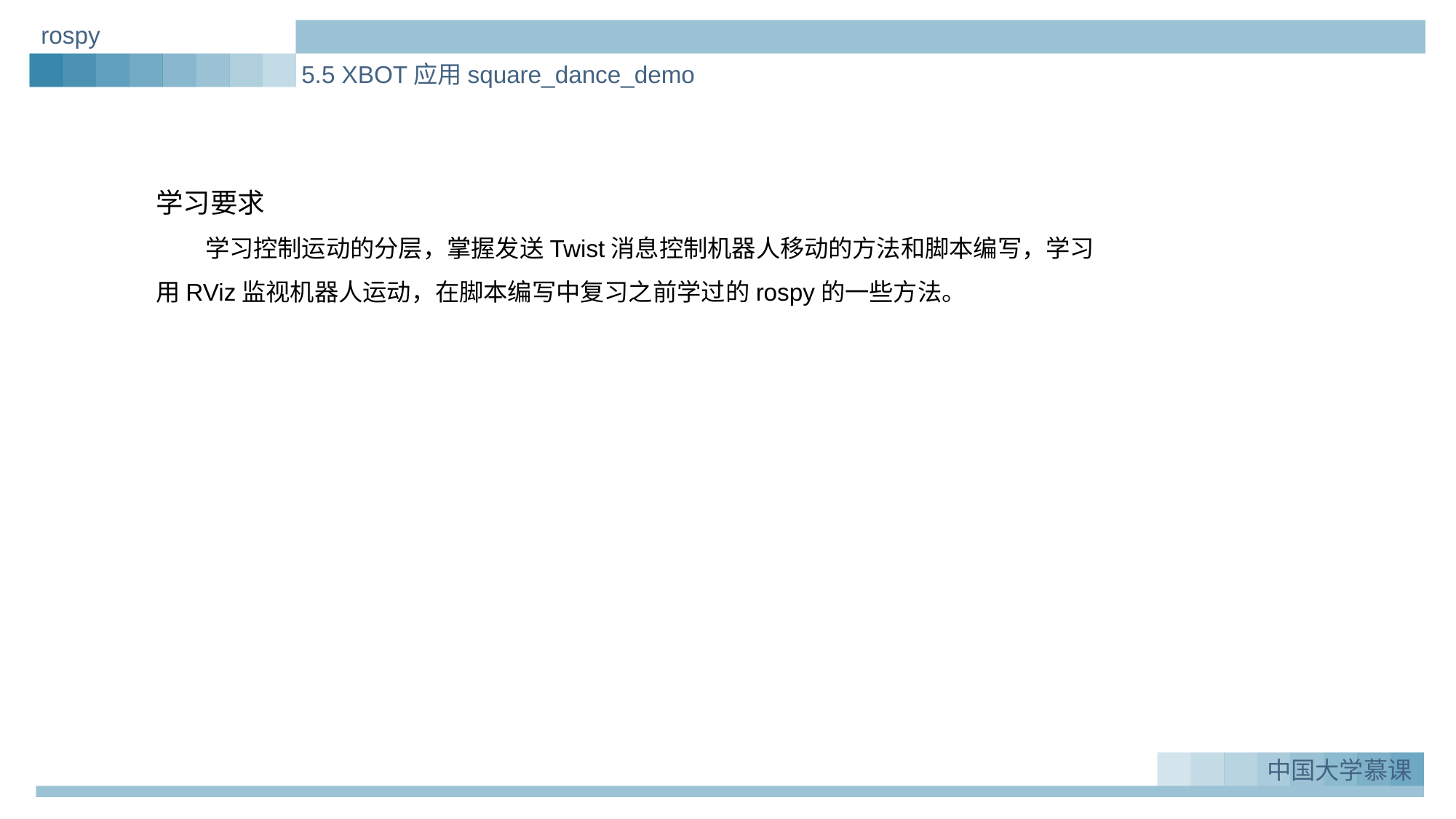

rospy
5.5 XBOT应用square_dance_demo
学习要求
        学习控制运动的分层，掌握发送Twist消息控制机器人移动的方法和脚本编写，学习用RViz监视机器人运动，在脚本编写中复习之前学过的rospy的一些方法。
中国大学慕课